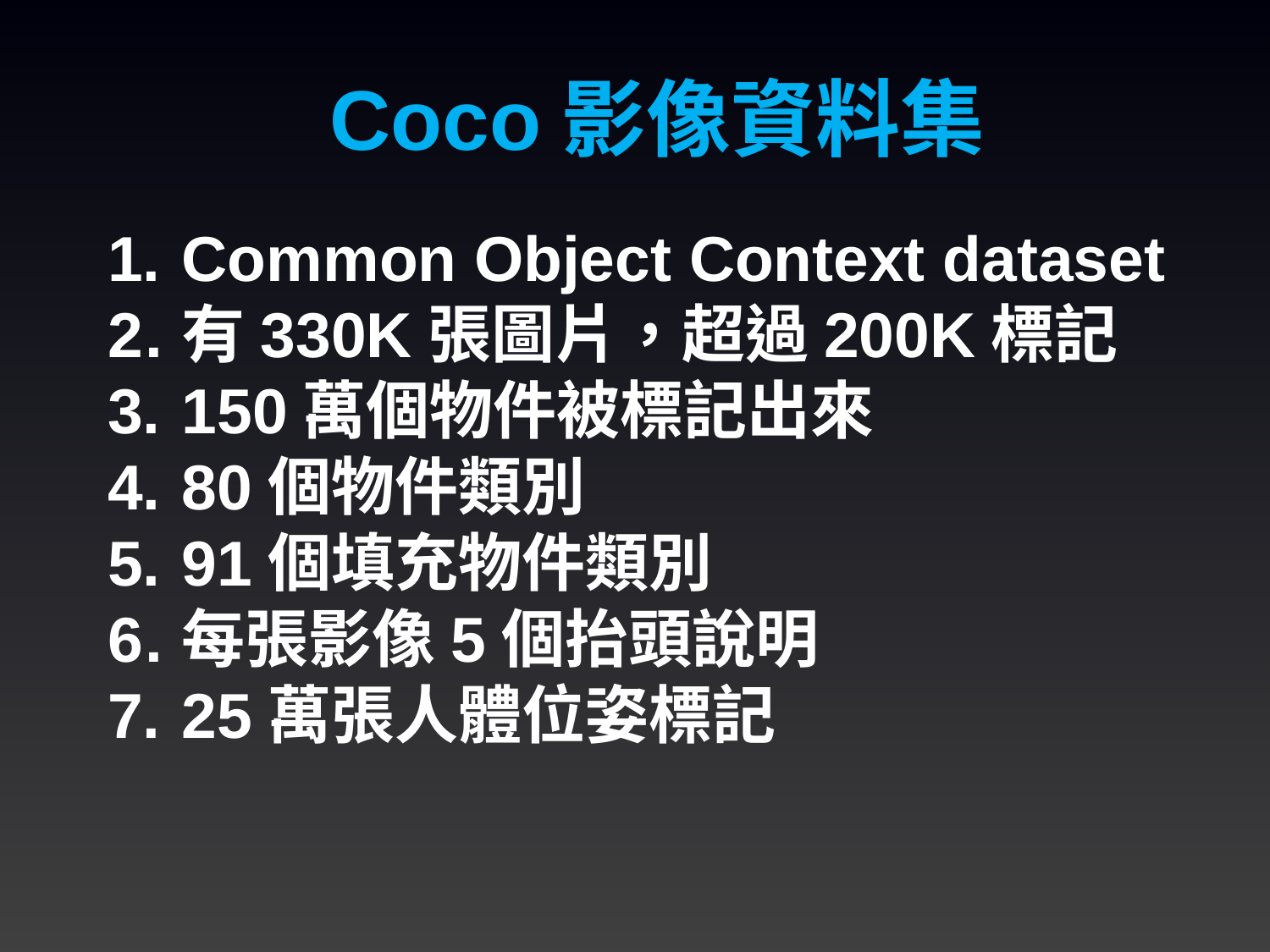

Coco影像資料集
Common Object Context dataset
有330K張圖片，超過200K標記
150萬個物件被標記出來
80個物件類別
91個填充物件類別
每張影像5個抬頭說明
25萬張人體位姿標記